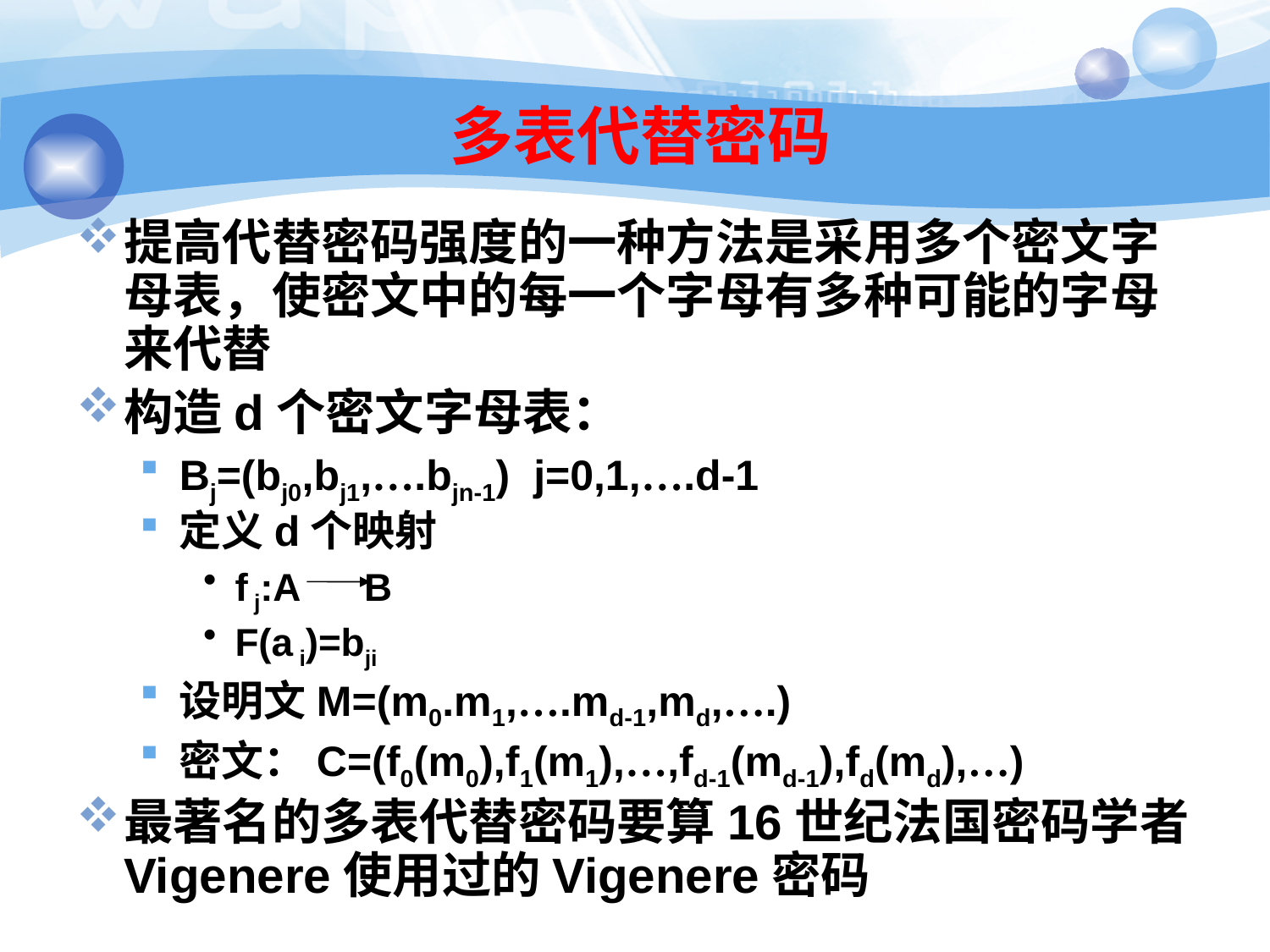

# 多表代替密码
提高代替密码强度的一种方法是采用多个密文字母表，使密文中的每一个字母有多种可能的字母来代替
构造d个密文字母表：
Bj=(bj0,bj1,….bjn-1)  j=0,1,….d-1
定义d个映射
f j:A      B
F(a i)=bji
设明文M=(m0.m1,….md-1,md,….)
密文：C=(f0(m0),f1(m1),…,fd-1(md-1),fd(md),…)
最著名的多表代替密码要算16世纪法国密码学者Vigenere使用过的Vigenere密码